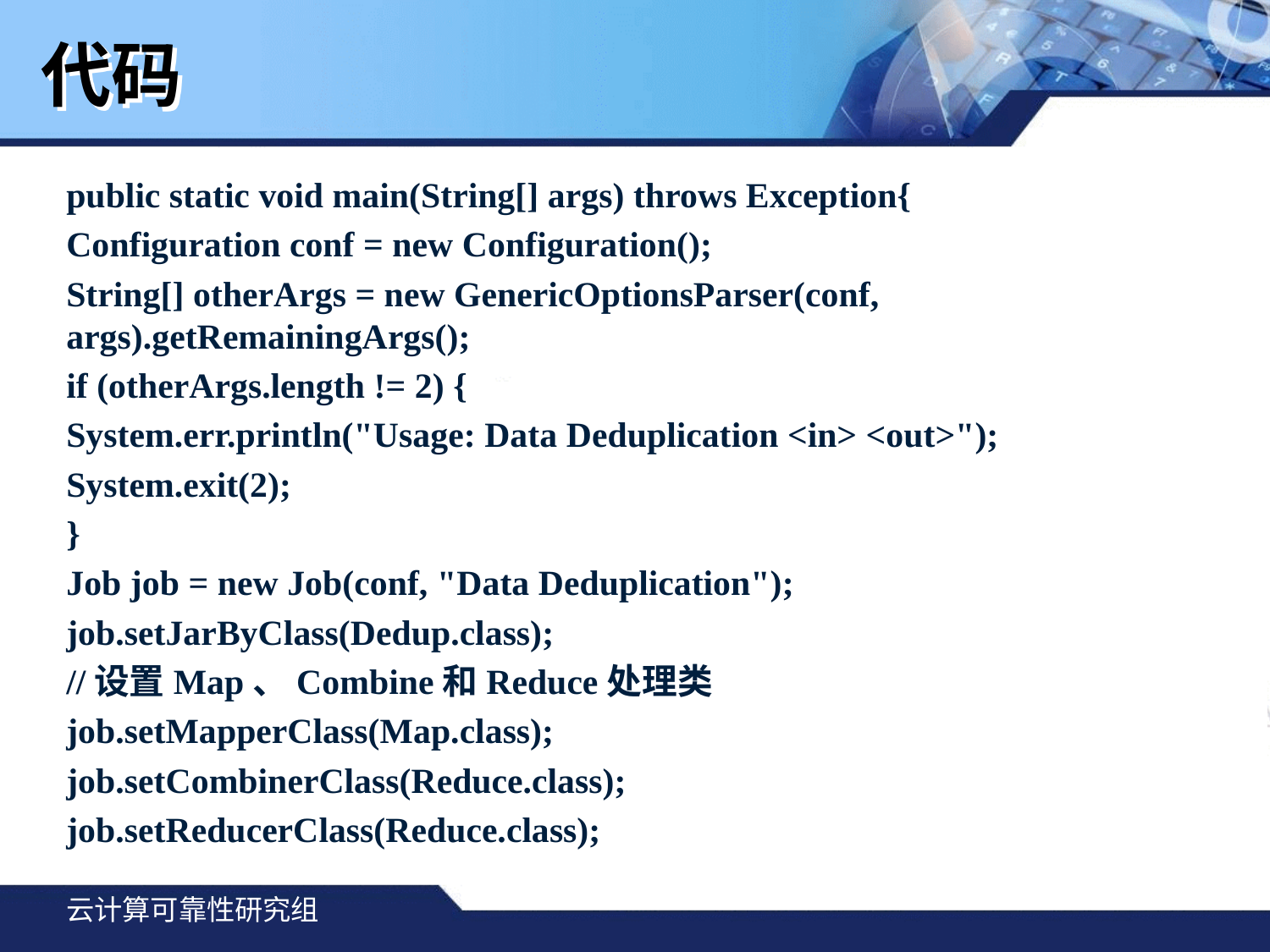

# 代码
public static void main(String[] args) throws Exception{
Configuration conf = new Configuration();
String[] otherArgs = new GenericOptionsParser(conf, args).getRemainingArgs();
if (otherArgs.length != 2) {
System.err.println("Usage: Data Deduplication <in> <out>");
System.exit(2);
}
Job job = new Job(conf, "Data Deduplication");
job.setJarByClass(Dedup.class);
//设置Map、Combine和Reduce处理类
job.setMapperClass(Map.class);
job.setCombinerClass(Reduce.class);
job.setReducerClass(Reduce.class);

云计算可靠性研究组